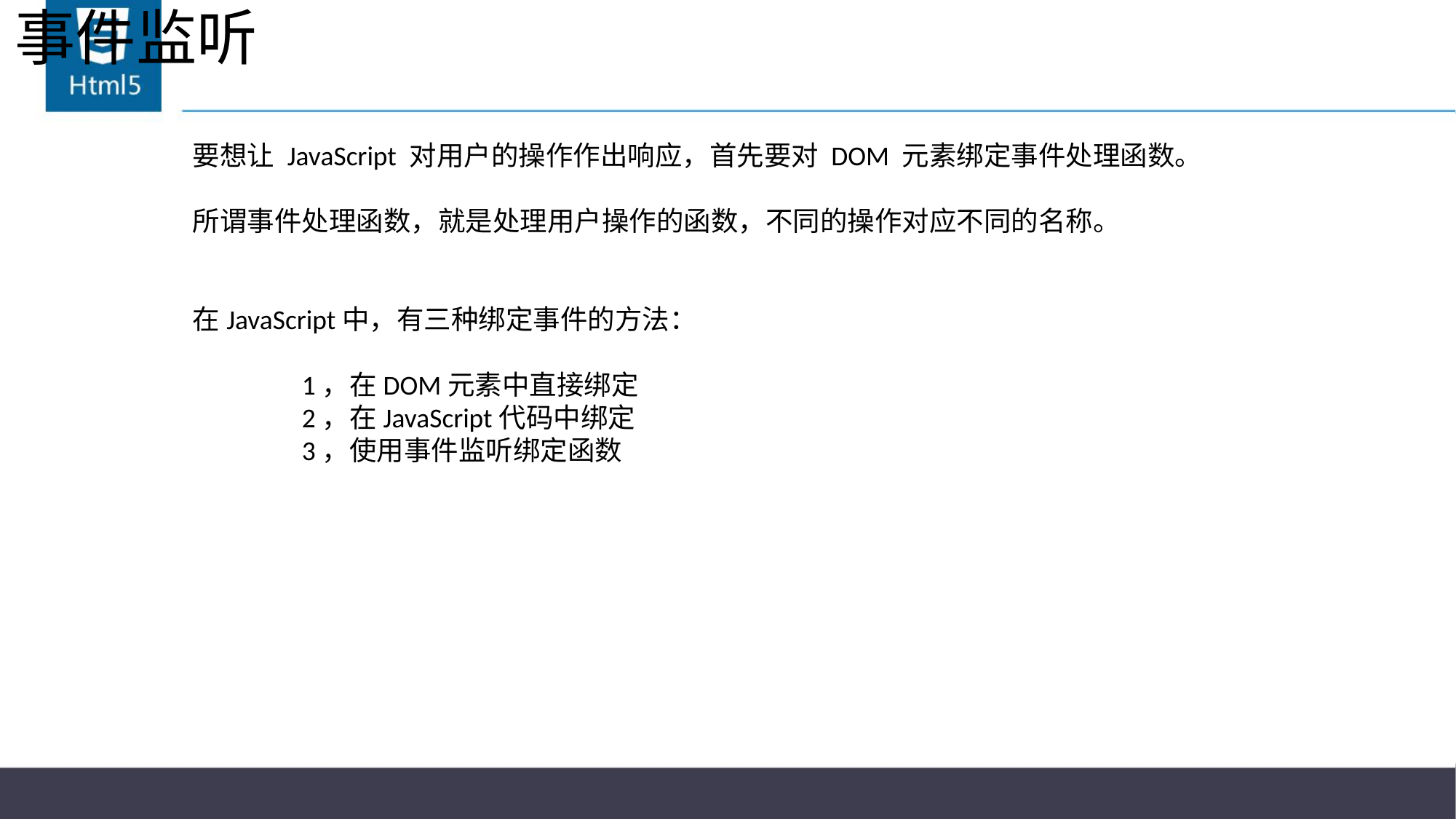

# 事件监听
要想让 JavaScript 对用户的操作作出响应，首先要对 DOM 元素绑定事件处理函数。

所谓事件处理函数，就是处理用户操作的函数，不同的操作对应不同的名称。

在JavaScript中，有三种绑定事件的方法：

	1，在DOM元素中直接绑定
	2，在JavaScript代码中绑定
	3，使用事件监听绑定函数